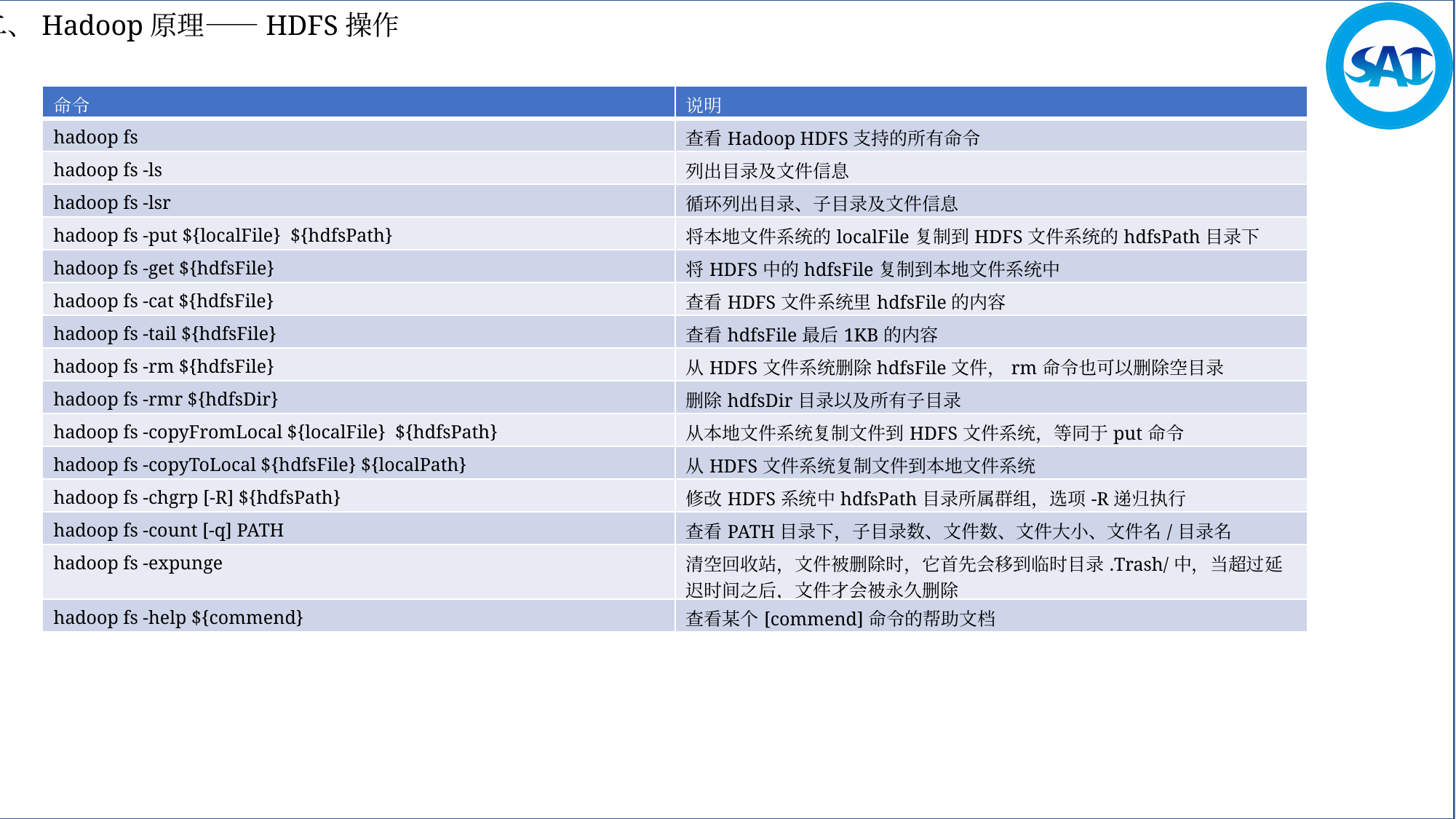

二、Hadoop原理——HDFS操作
| 命令 | 说明 |
| --- | --- |
| hadoop fs | 查看Hadoop HDFS支持的所有命令 |
| hadoop fs -ls | 列出目录及文件信息 |
| hadoop fs -lsr | 循环列出目录、子目录及文件信息 |
| hadoop fs -put ${localFile} ${hdfsPath} | 将本地文件系统的localFile复制到HDFS文件系统的hdfsPath目录下 |
| hadoop fs -get ${hdfsFile} | 将HDFS中的hdfsFile复制到本地文件系统中 |
| hadoop fs -cat ${hdfsFile} | 查看HDFS文件系统里hdfsFile的内容 |
| hadoop fs -tail ${hdfsFile} | 查看hdfsFile最后1KB的内容 |
| hadoop fs -rm ${hdfsFile} | 从HDFS文件系统删除hdfsFile文件，rm命令也可以删除空目录 |
| hadoop fs -rmr ${hdfsDir} | 删除hdfsDir目录以及所有子目录 |
| hadoop fs -copyFromLocal ${localFile} ${hdfsPath} | 从本地文件系统复制文件到HDFS文件系统，等同于put命令 |
| hadoop fs -copyToLocal ${hdfsFile} ${localPath} | 从HDFS文件系统复制文件到本地文件系统 |
| hadoop fs -chgrp [-R] ${hdfsPath} | 修改HDFS系统中hdfsPath目录所属群组，选项-R递归执行 |
| hadoop fs -count [-q] PATH | 查看PATH目录下，子目录数、文件数、文件大小、文件名/目录名 |
| hadoop fs -expunge | 清空回收站，文件被删除时，它首先会移到临时目录.Trash/中，当超过延迟时间之后，文件才会被永久删除 |
| hadoop fs -help ${commend} | 查看某个[commend]命令的帮助文档 |